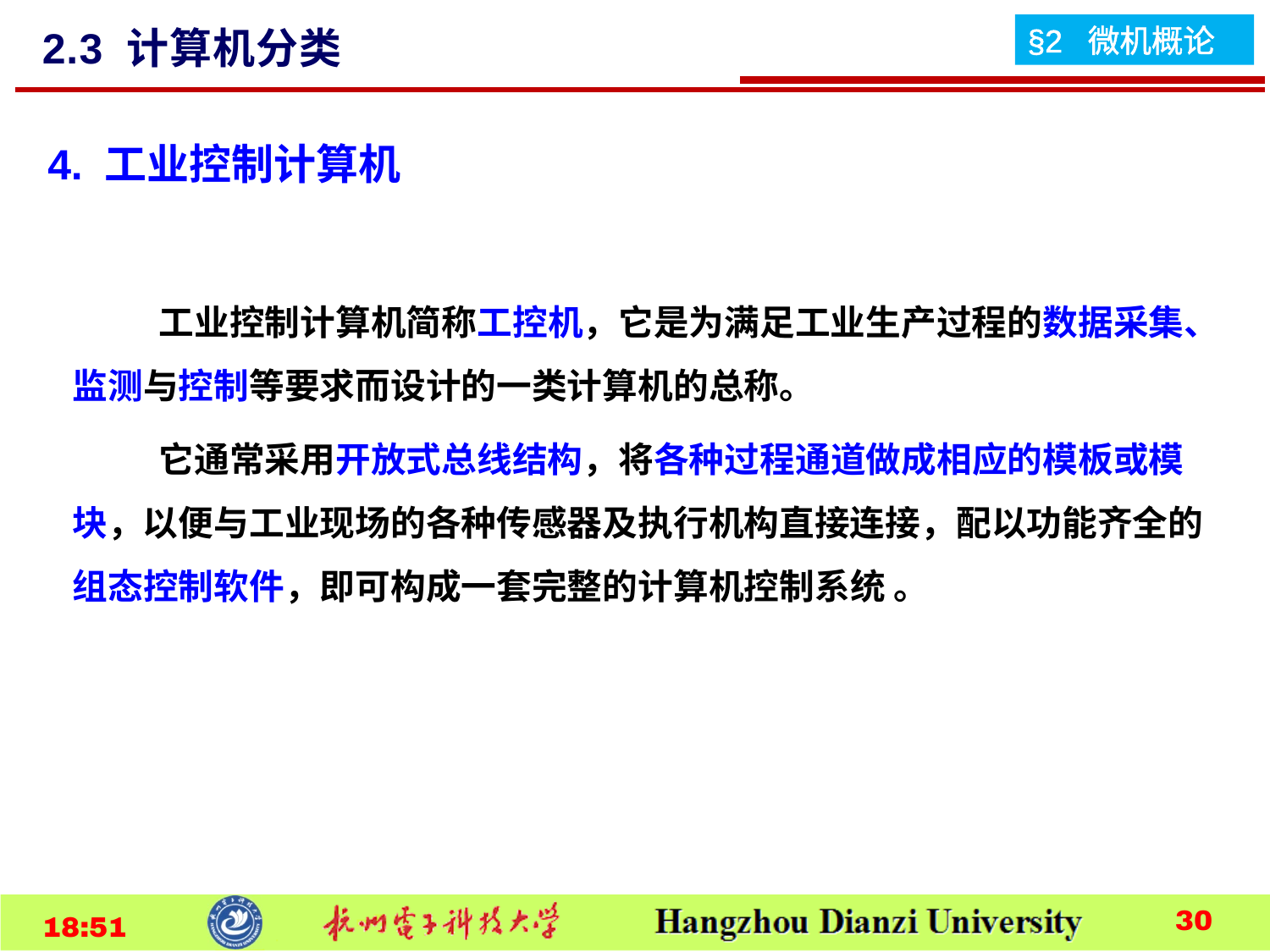

2.3 计算机分类
4. 工业控制计算机
工业控制计算机简称工控机，它是为满足工业生产过程的数据采集、监测与控制等要求而设计的一类计算机的总称。
它通常采用开放式总线结构，将各种过程通道做成相应的模板或模块，以便与工业现场的各种传感器及执行机构直接连接，配以功能齐全的组态控制软件，即可构成一套完整的计算机控制系统 。